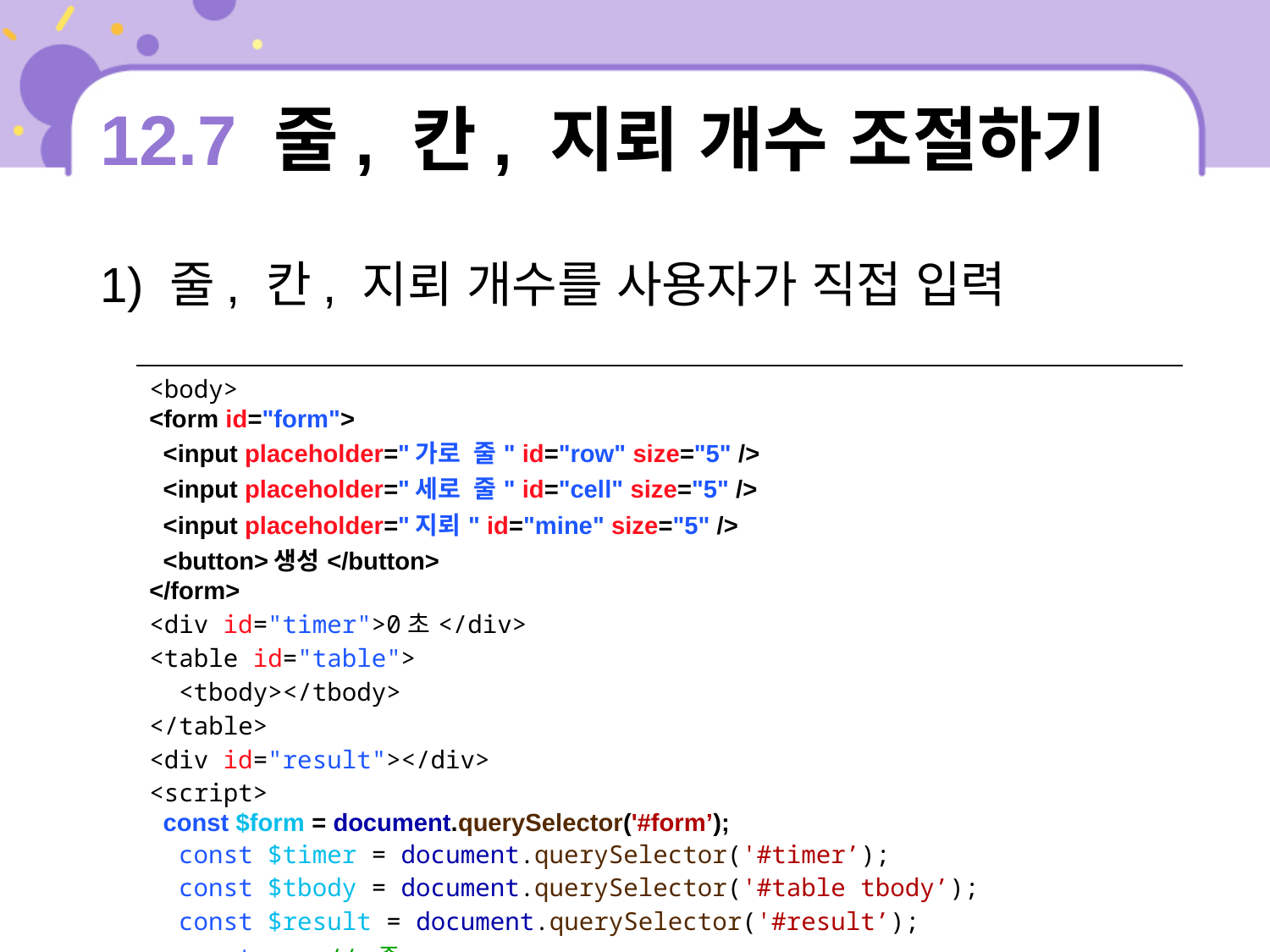

# 12.7 줄, 칸, 지뢰 개수 조절하기
1) 줄, 칸, 지뢰 개수를 사용자가 직접 입력
| <body> <form id="form"> <input placeholder="가로 줄" id="row" size="5" /> <input placeholder="세로 줄" id="cell" size="5" /> <input placeholder="지뢰" id="mine" size="5" /> <button>생성</button> </form> <div id="timer">0초</div> <table id="table"> <tbody></tbody> </table> <div id="result"></div> <script> const $form = document.querySelector('#form’); const $timer = document.querySelector('#timer’); const $tbody = document.querySelector('#table tbody’); const $result = document.querySelector('#result’); const row; // 줄 |
| --- |